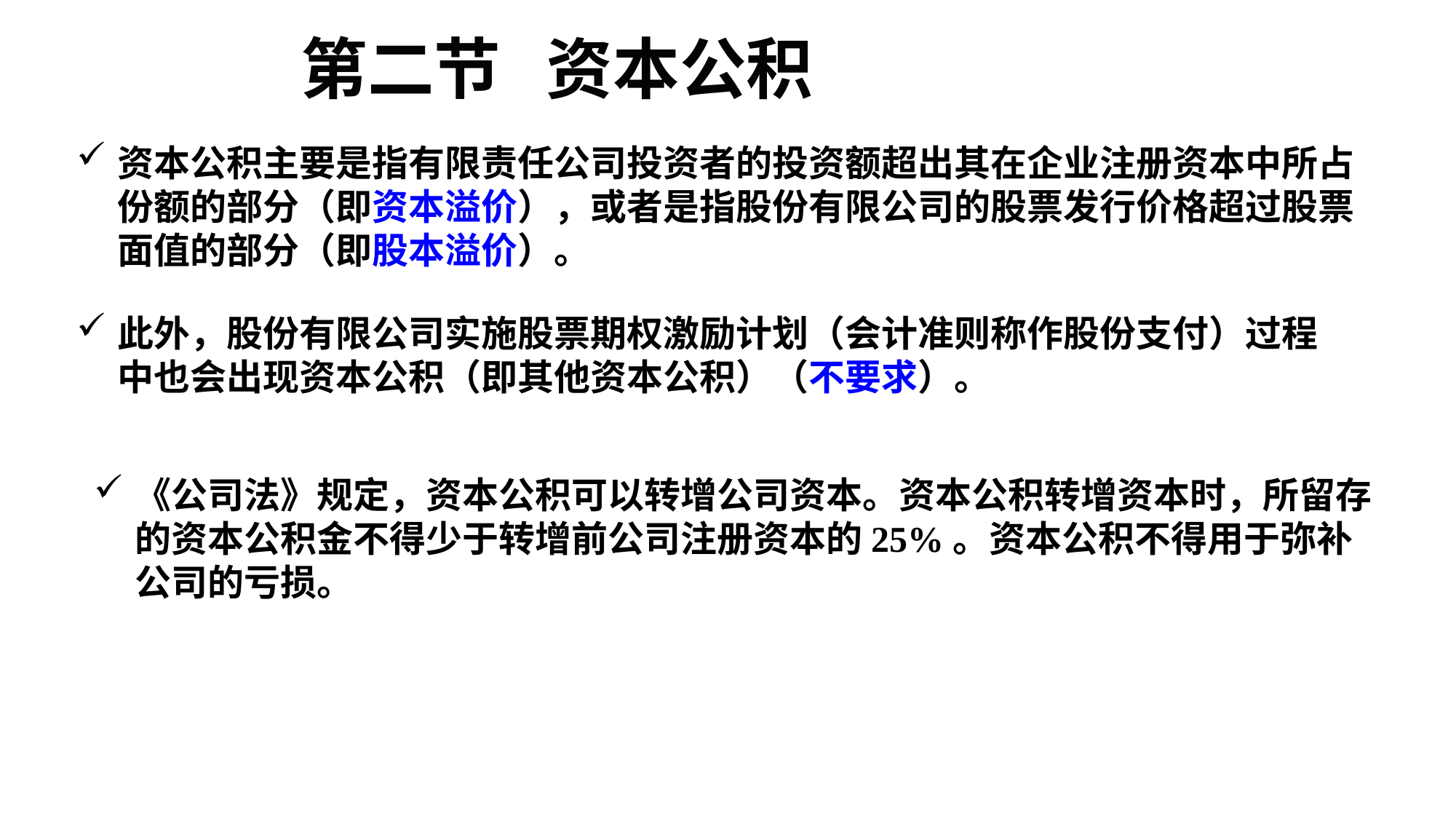

第二节   资本公积
资本公积主要是指有限责任公司投资者的投资额超出其在企业注册资本中所占份额的部分（即资本溢价），或者是指股份有限公司的股票发行价格超过股票面值的部分（即股本溢价）。
此外，股份有限公司实施股票期权激励计划（会计准则称作股份支付）过程中也会出现资本公积（即其他资本公积）（不要求）。
《公司法》规定，资本公积可以转增公司资本。资本公积转增资本时，所留存的资本公积金不得少于转增前公司注册资本的25%。资本公积不得用于弥补公司的亏损。